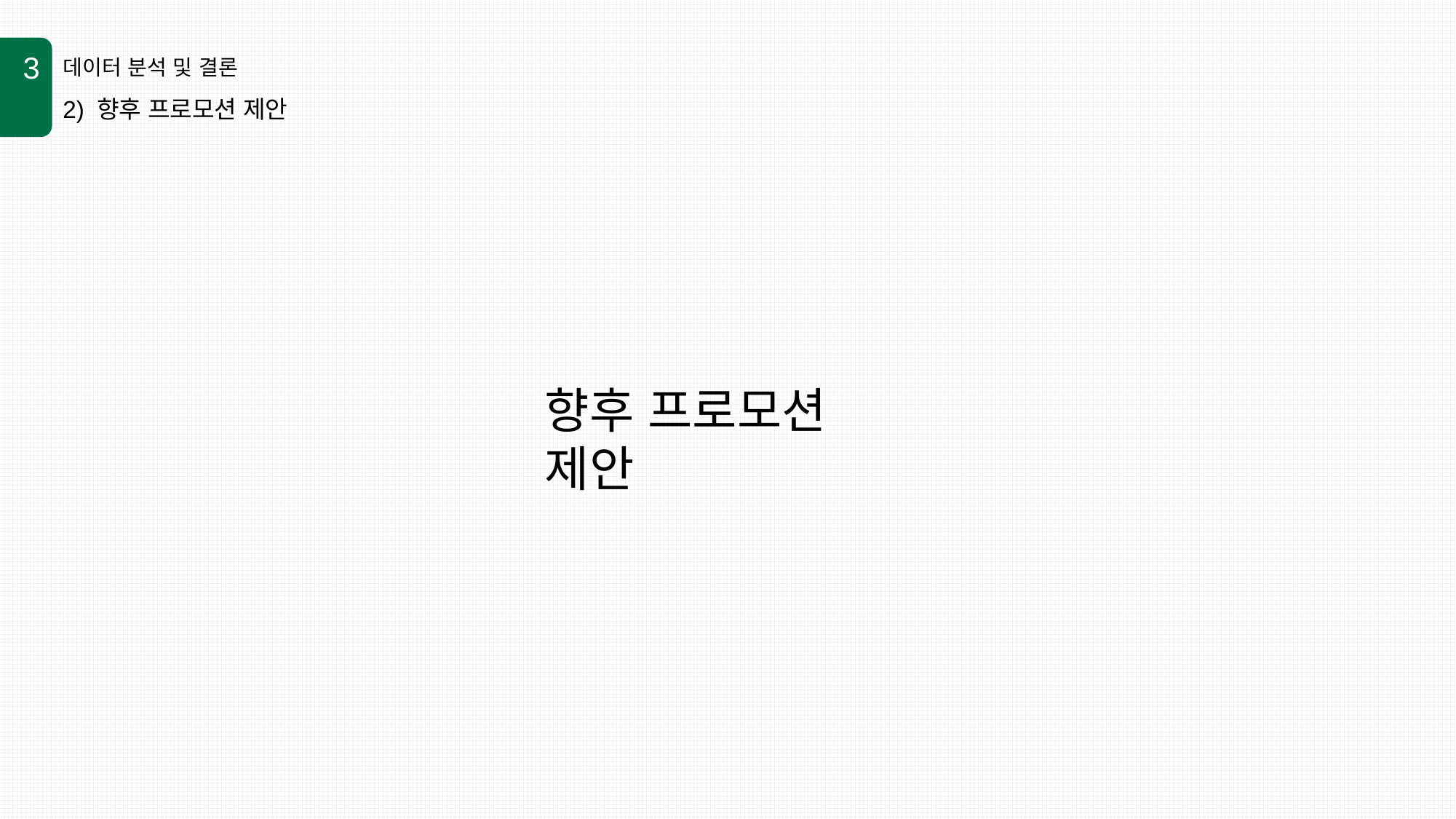

3
데이터 분석 및 결론
2) 향후 프로모션 제안
향후 프로모션 제안